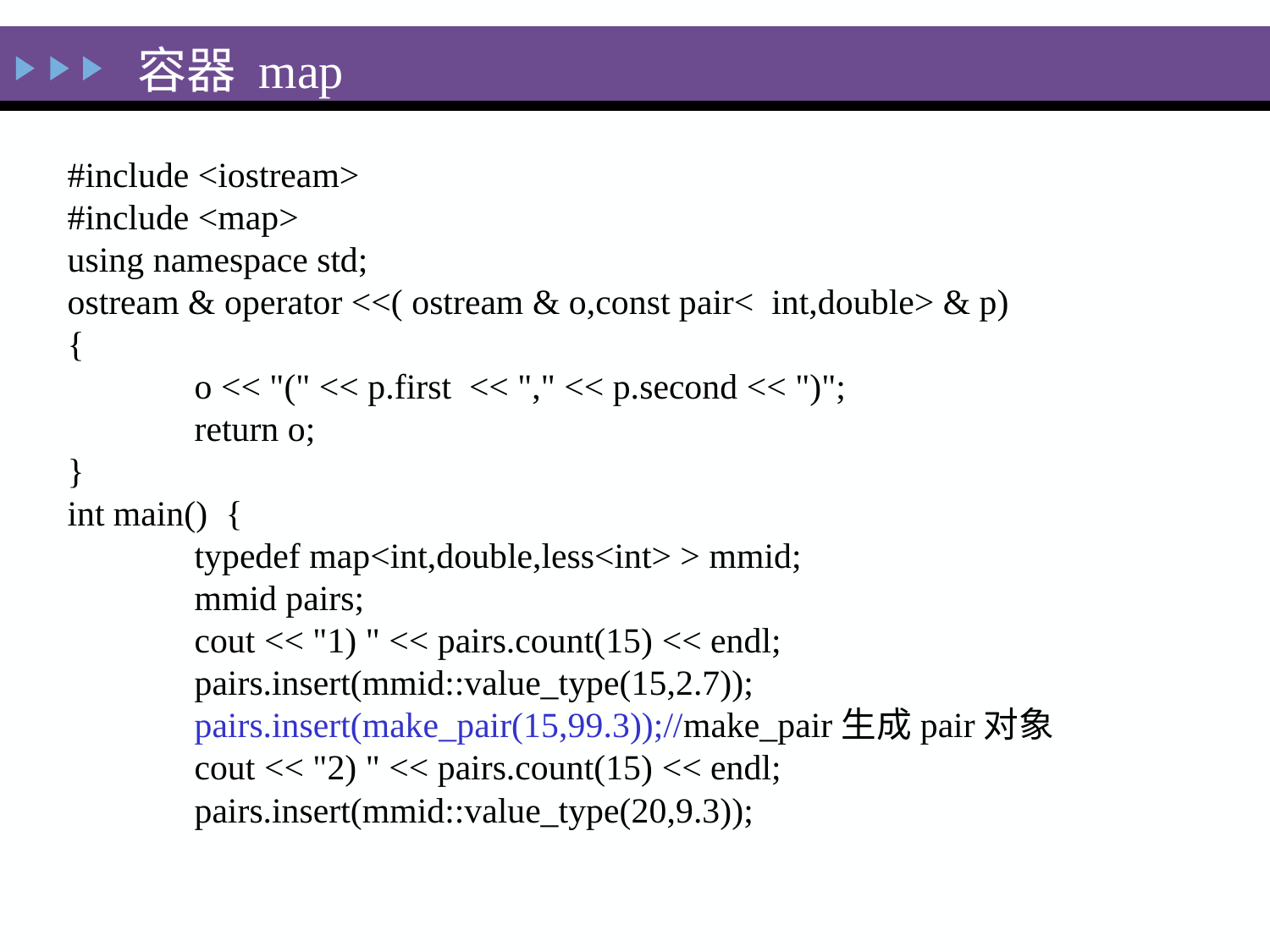

容器 map
#include <iostream>
#include <map>
using namespace std;
ostream & operator <<( ostream & o,const pair<  int,double> & p)
{
	o << "(" << p.first  << "," << p.second << ")";
	return o;
}
int main()  {
	typedef map<int,double,less<int> > mmid;
	mmid pairs;
	cout << "1) " << pairs.count(15) << endl;
	pairs.insert(mmid::value_type(15,2.7));
	pairs.insert(make_pair(15,99.3));//make_pair生成pair对象
	cout << "2) " << pairs.count(15) << endl;
	pairs.insert(mmid::value_type(20,9.3));